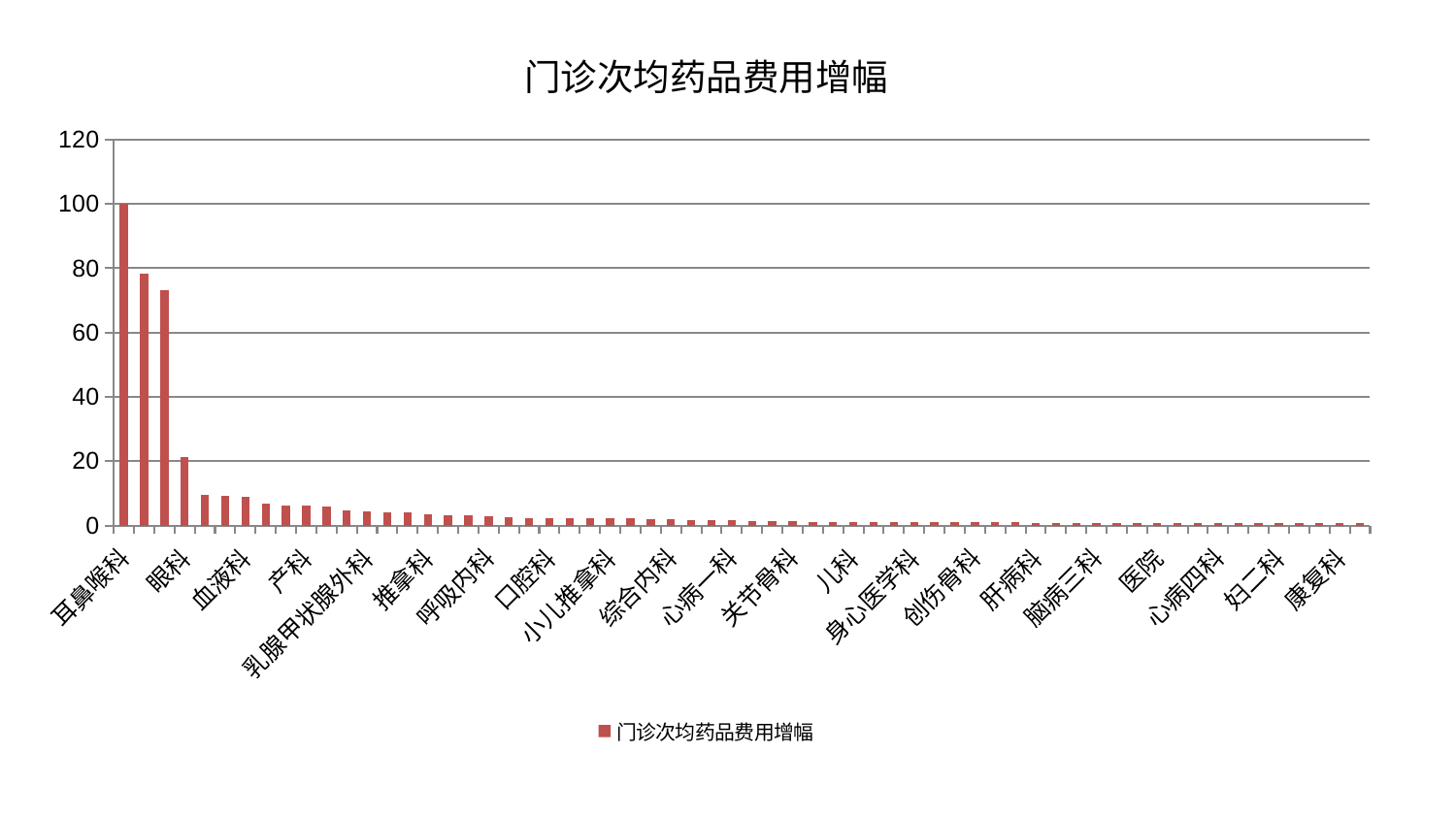

### Chart: 门诊次均药品费用增幅

| Category | 门诊次均药品费用增幅 |
|---|---|
| 耳鼻喉科 | 100.0 |
| 脑病一科 | 78.23519221143872 |
| 显微骨科 | 73.13354151030376 |
| 眼科 | 21.118586432742834 |
| 内分泌科 | 9.451297536790104 |
| 神经外科 | 9.130963175644036 |
| 血液科 | 9.027135555803461 |
| 风湿病科 | 6.801855834508584 |
| 妇科 | 6.179160258736845 |
| 产科 | 6.074764352139247 |
| 周围血管科 | 5.879699111453437 |
| 西区重症医学科 | 4.630791006920228 |
| 乳腺甲状腺外科 | 4.427938659914702 |
| 心病二科 | 4.025011818846208 |
| 重症医学科 | 4.0025794098736585 |
| 推拿科 | 3.4292783258413273 |
| 男科 | 3.202607043042928 |
| 治未病中心 | 3.1772801042428225 |
| 呼吸内科 | 2.9652319937150495 |
| 东区重症医学科 | 2.550870173464603 |
| 脾胃科消化科合并 | 2.3665545765708353 |
| 口腔科 | 2.3362636021309346 |
| 肿瘤内科 | 2.330126223314748 |
| 东区肾病科 | 2.320009903334385 |
| 小儿推拿科 | 2.311006685903433 |
| 皮肤科 | 2.216870707686599 |
| 运动损伤骨科 | 2.0703019123917636 |
| 综合内科 | 2.0415397812663154 |
| 针灸科 | 1.7205904355974113 |
| 肾脏内科 | 1.6310884950049012 |
| 心病一科 | 1.5674036038402632 |
| 心病三科 | 1.3501981601207695 |
| 脊柱骨科 | 1.246889212743145 |
| 关节骨科 | 1.217594345600246 |
| 普通外科 | 1.1842509726830481 |
| 老年医学科 | 1.1795528197386778 |
| 儿科 | 1.1464741535619039 |
| 小儿骨科 | 1.1292487007607348 |
| 妇科妇二科合并 | 1.1290758265773542 |
| 身心医学科 | 1.1204473272056084 |
| 脑病二科 | 1.1181847657240696 |
| 中医经典科 | 1.0875467831522256 |
| 创伤骨科 | 1.048095996862076 |
| 微创骨科 | 1.036810519419824 |
| 美容皮肤科 | 1.0262136640566935 |
| 肝病科 | 0.9030710749387942 |
| 骨科 | 0.8998258573996617 |
| 肾病科 | 0.8744650118629204 |
| 脑病三科 | 0.8041907993929285 |
| 肛肠科 | 0.7757838270220482 |
| 泌尿外科 | 0.7256708111505915 |
| 医院 | 0.724364406245496 |
| 中医外治中心 | 0.6911523771952859 |
| 消化内科 | 0.6875325062680193 |
| 心病四科 | 0.6792461563555718 |
| 神经内科 | 0.6676844256400171 |
| 心血管内科 | 0.6536307873107288 |
| 妇二科 | 0.6513334175304315 |
| 脾胃病科 | 0.6496358247937488 |
| 胸外科 | 0.6488905253545381 |
| 康复科 | 0.6466430664600591 |
| 肝胆外科 | 0.6331233978905227 |
212